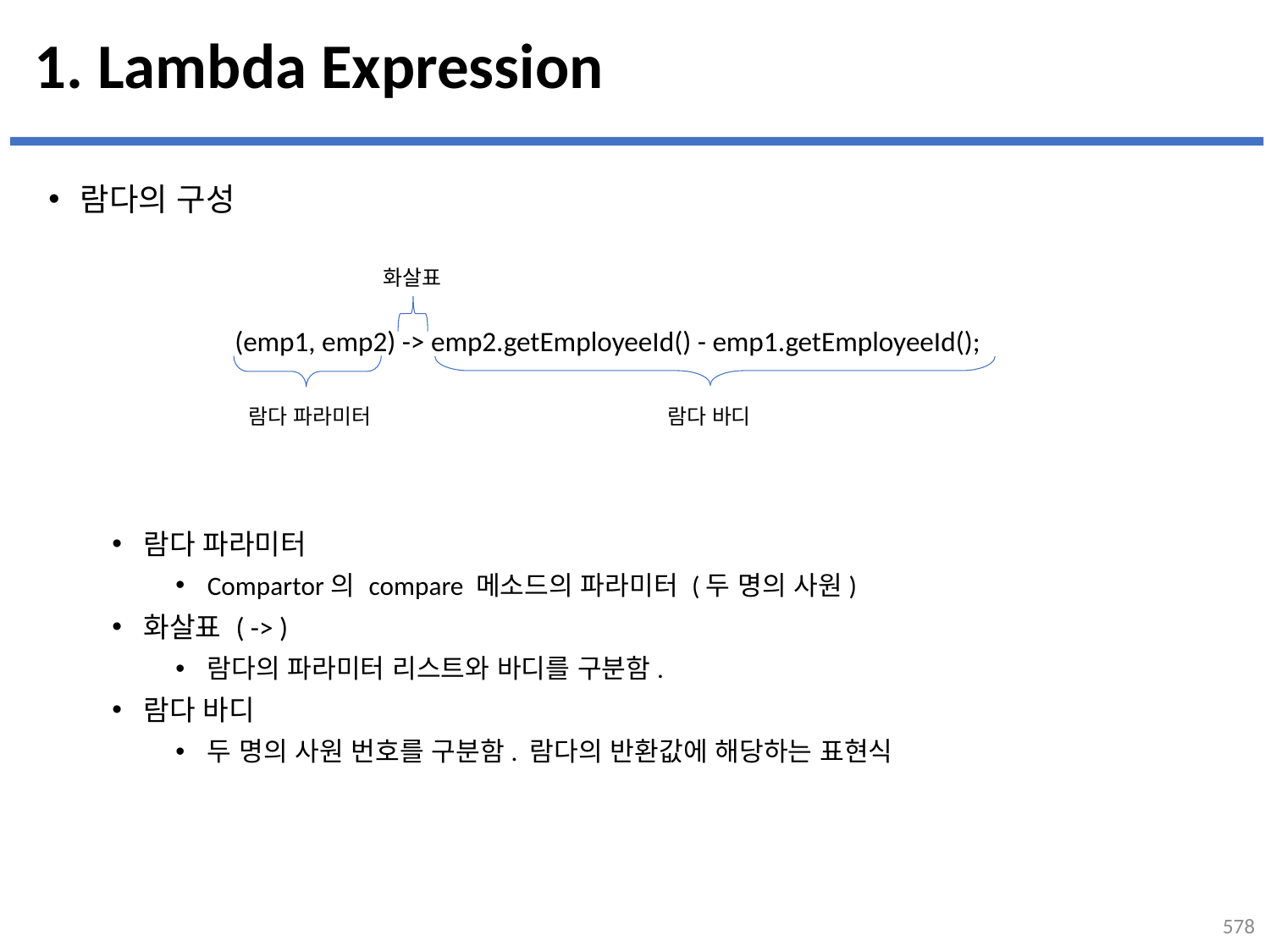

# 1. Lambda Expression

람다의 구성

람다 파라미터
Compartor의 compare 메소드의 파라미터 (두 명의 사원)
화살표 ( -> )
람다의 파라미터 리스트와 바디를 구분함.
람다 바디
두 명의 사원 번호를 구분함. 람다의 반환값에 해당하는 표현식
화살표

(emp1, emp2) -> emp2.getEmployeeId() - emp1.getEmployeeId();
람다 파라미터
람다 바디
578